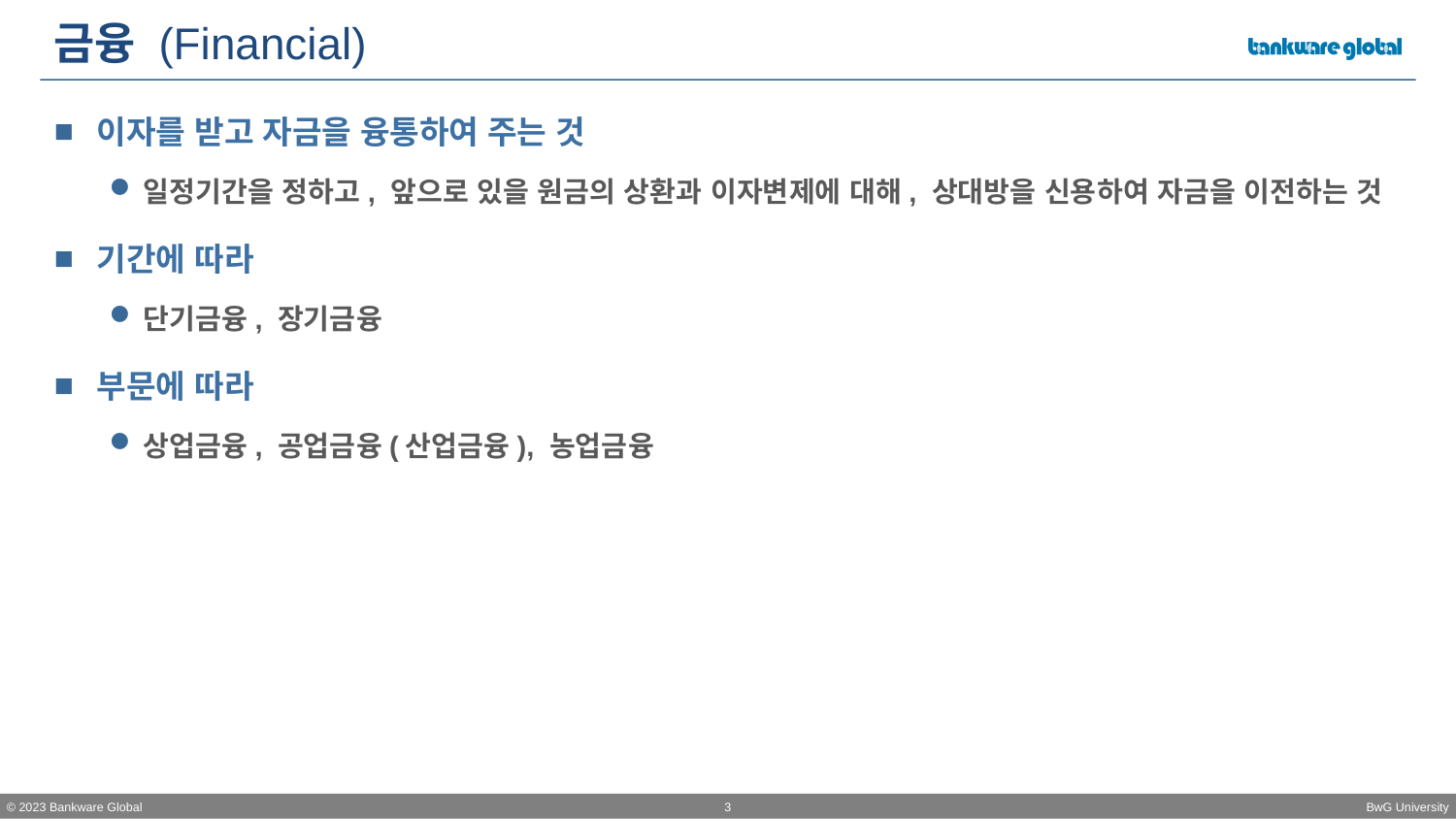

# 금융 (Financial)
이자를 받고 자금을 융통하여 주는 것
일정기간을 정하고, 앞으로 있을 원금의 상환과 이자변제에 대해, 상대방을 신용하여 자금을 이전하는 것
기간에 따라
단기금융, 장기금융
부문에 따라
상업금융, 공업금융(산업금융), 농업금융
3